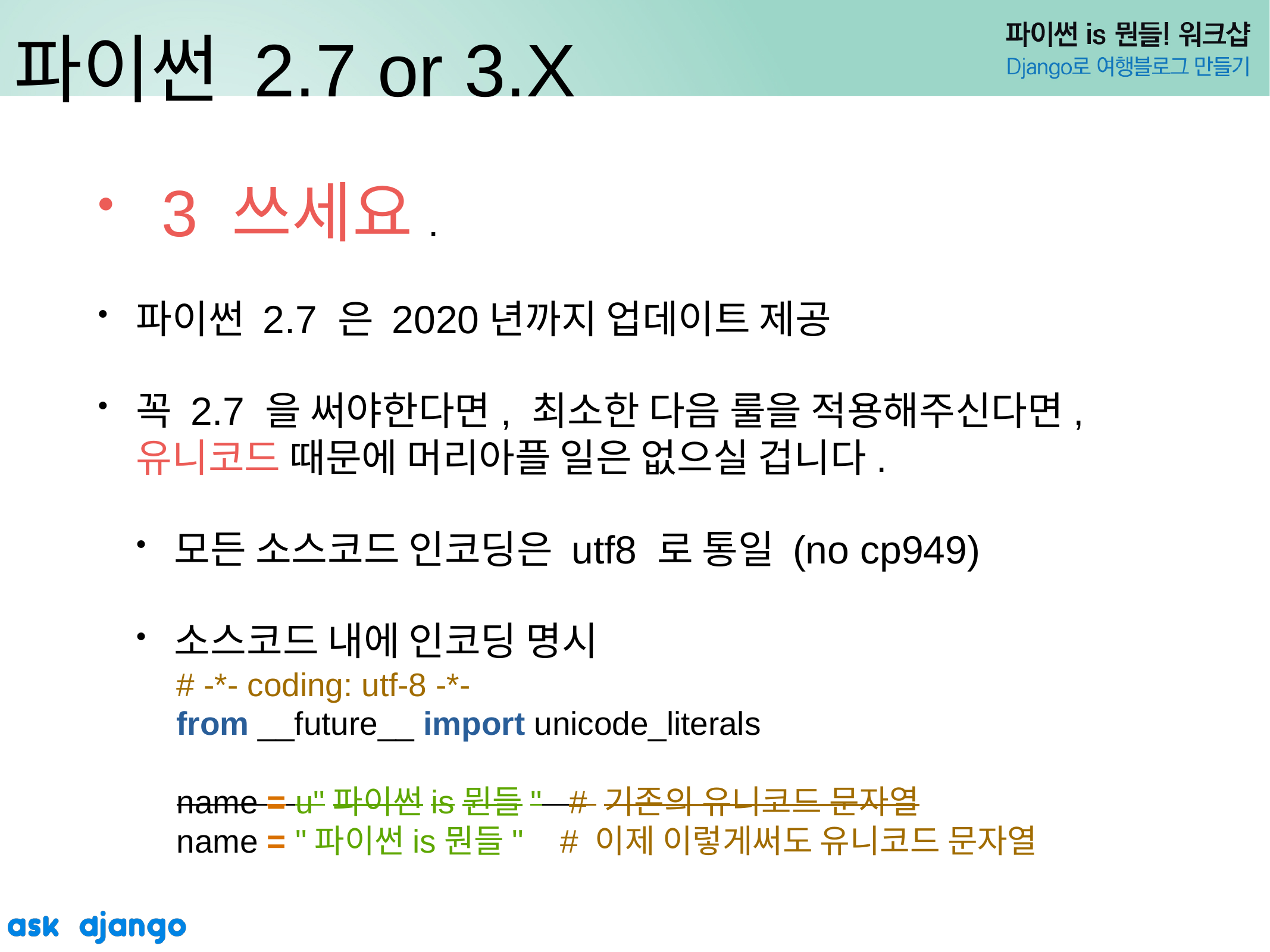

# 파이썬 2.7 or 3.X
3 쓰세요.
파이썬 2.7 은 2020년까지 업데이트 제공
꼭 2.7 을 써야한다면, 최소한 다음 룰을 적용해주신다면, 유니코드 때문에 머리아플 일은 없으실 겁니다.
모든 소스코드 인코딩은 utf8 로 통일 (no cp949)
소스코드 내에 인코딩 명시
# -*- coding: utf-8 -*-
from __future__ import unicode_literals

name = u"파이썬is뭔들"   # 기존의 유니코드 문자열
name = "파이썬is뭔들"    # 이제 이렇게써도 유니코드 문자열